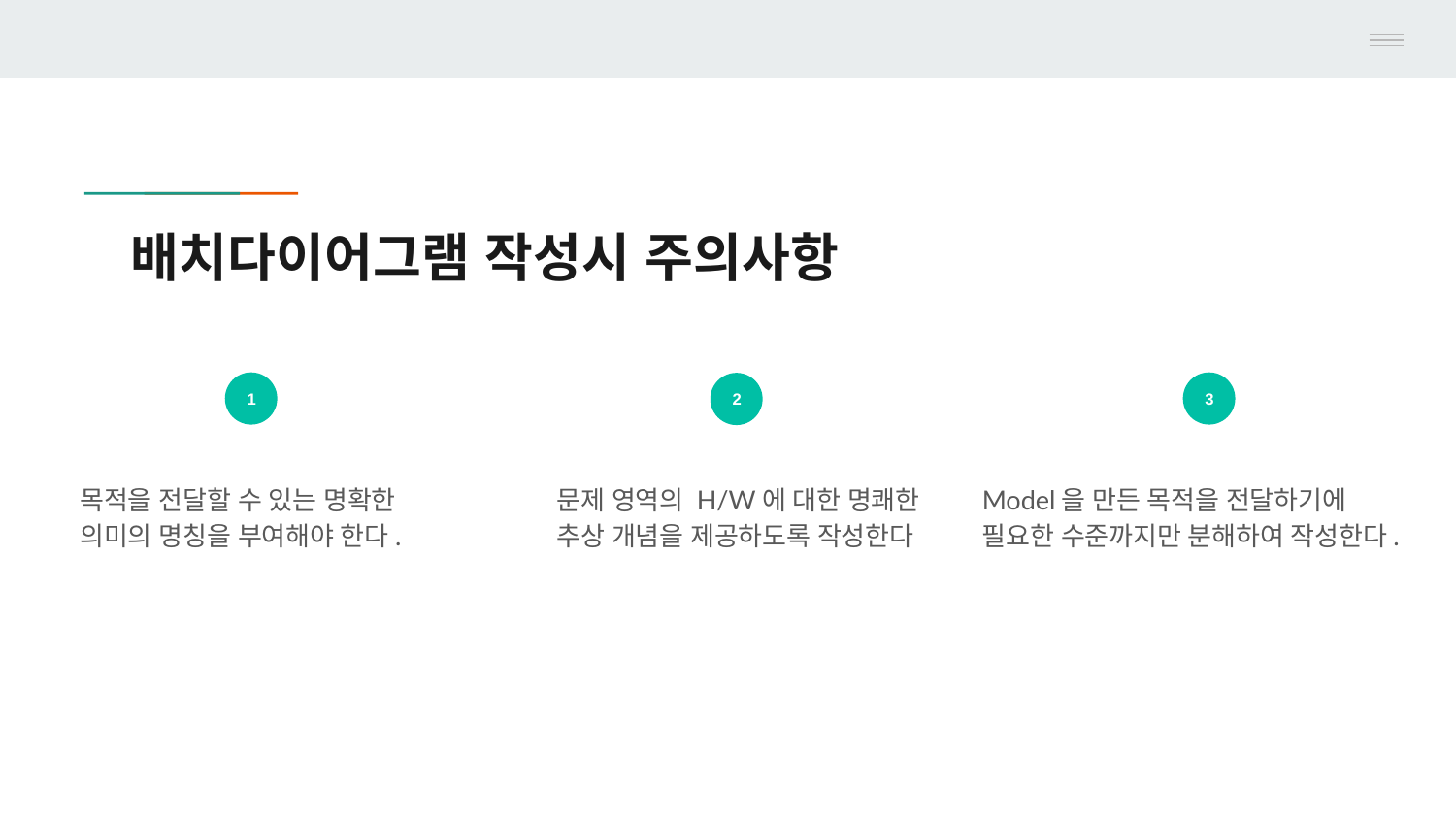

# 배치다이어그램 작성시 주의사항
1
3
2
목적을 전달할 수 있는 명확한 의미의 명칭을 부여해야 한다.
문제 영역의 H/W에 대한 명쾌한 추상 개념을 제공하도록 작성한다

Model을 만든 목적을 전달하기에
필요한 수준까지만 분해하여 작성한다.